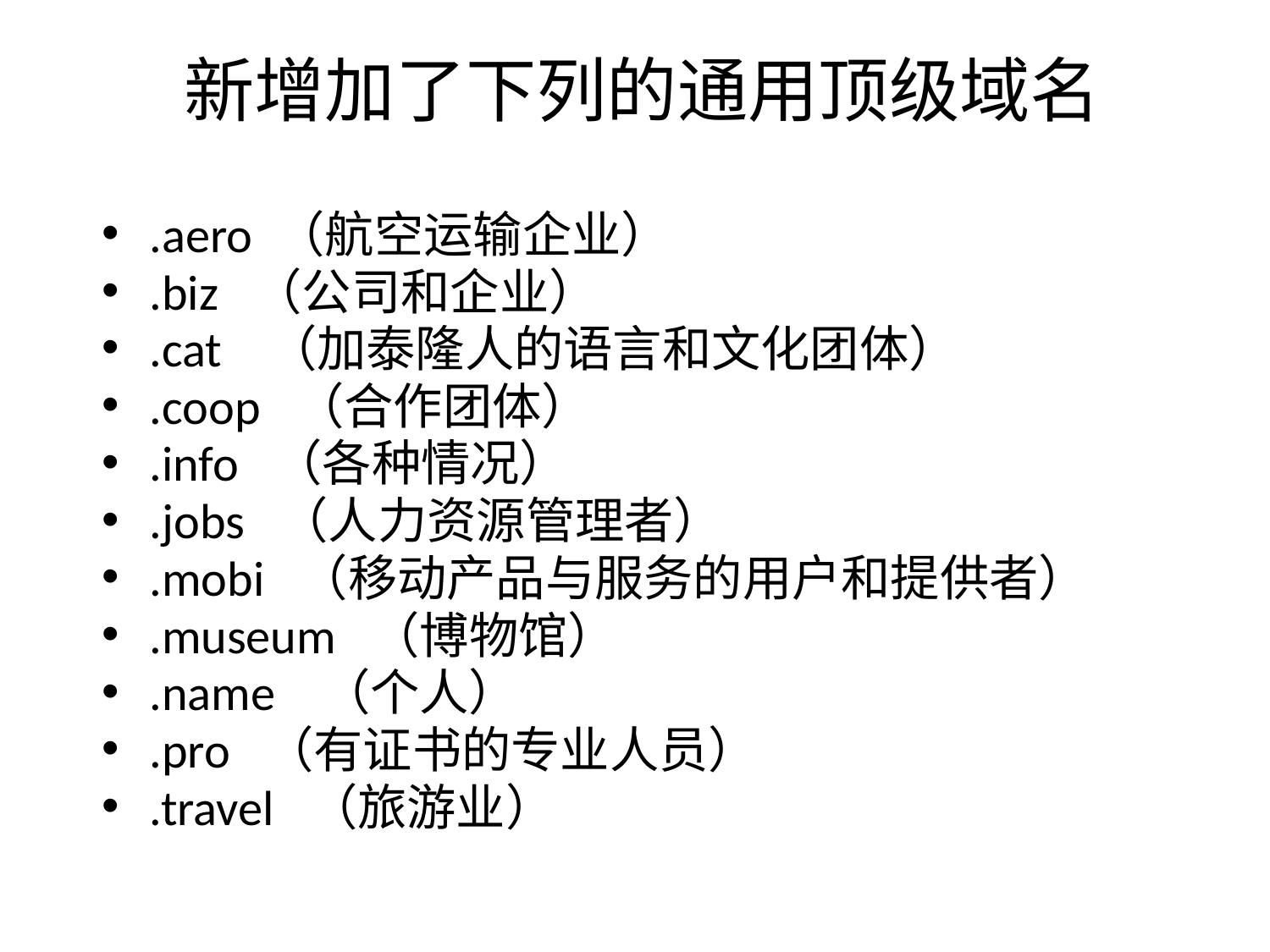

# 新增加了下列的通用顶级域名
.aero （航空运输企业）
.biz  （公司和企业）
.cat   （加泰隆人的语言和文化团体）
.coop  （合作团体）
.info  （各种情况）
.jobs  （人力资源管理者）
.mobi  （移动产品与服务的用户和提供者）
.museum  （博物馆）
.name   （个人）
.pro  （有证书的专业人员）
.travel  （旅游业）